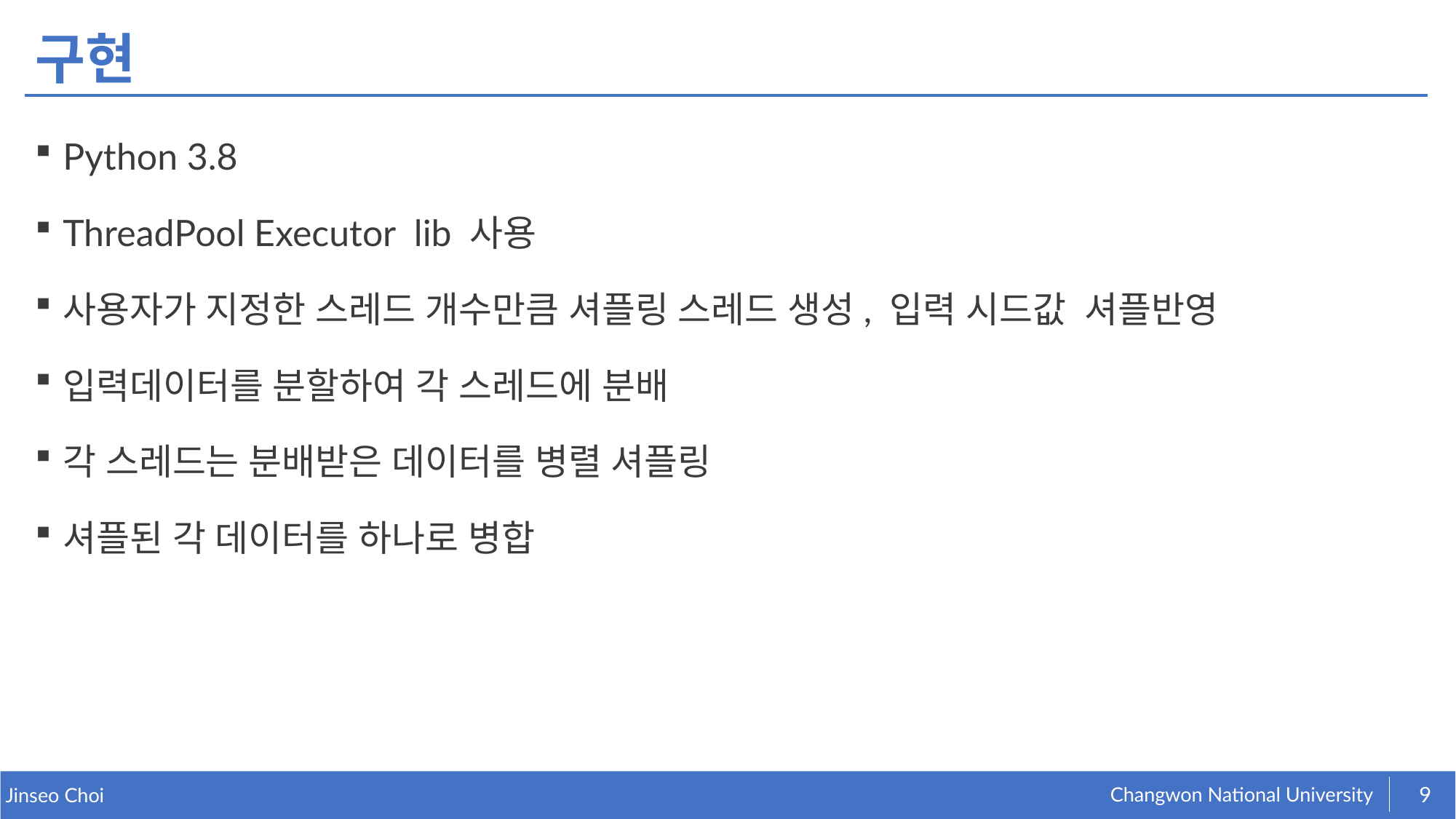

# 구현
Python 3.8
ThreadPool Executor  lib 사용
사용자가 지정한 스레드 개수만큼 셔플링 스레드 생성, 입력 시드값  셔플반영
입력데이터를 분할하여 각 스레드에 분배
각 스레드는 분배받은 데이터를 병렬 셔플링
셔플된 각 데이터를 하나로 병합
9